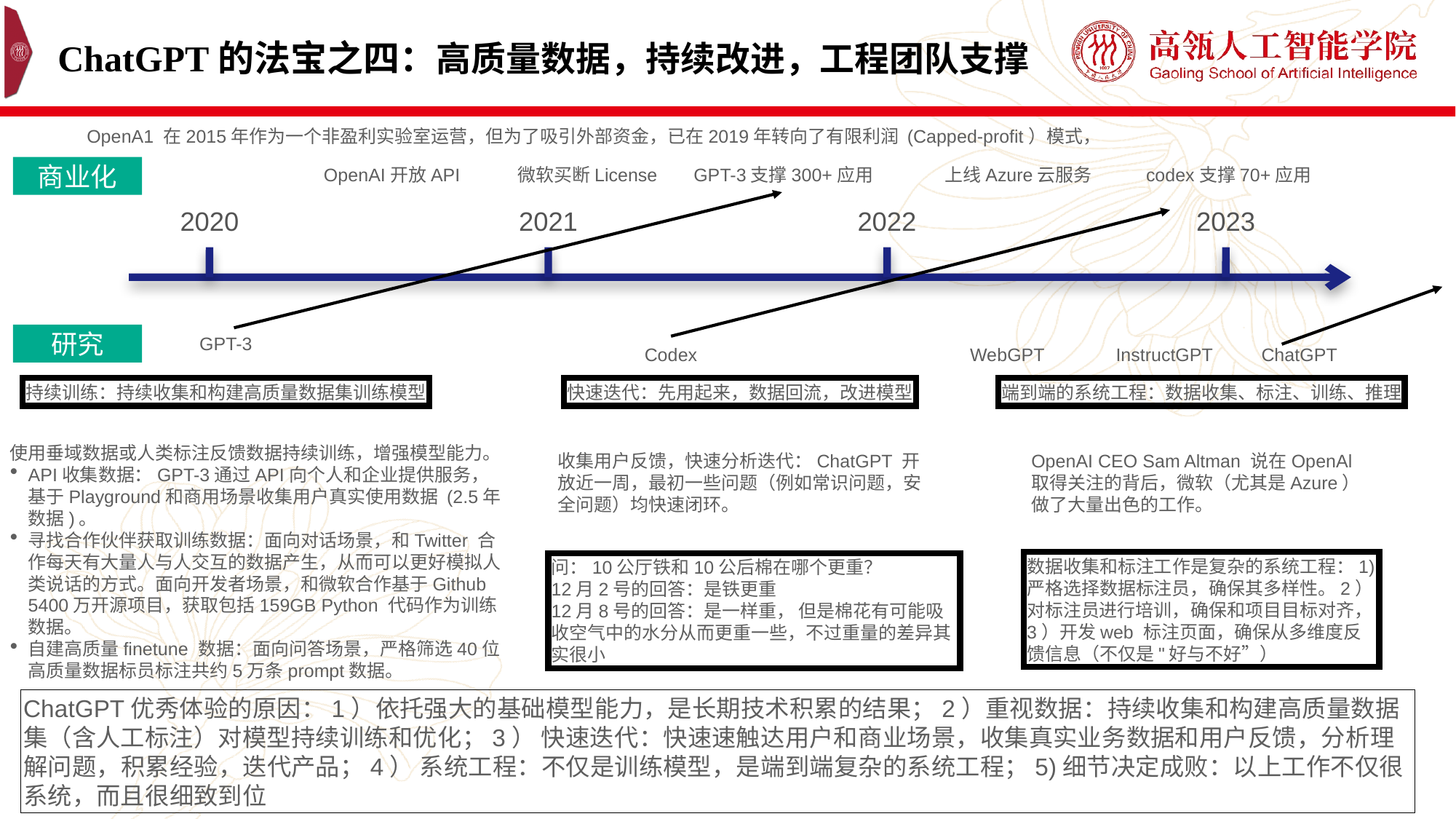

# ChatGPT的法宝之四：高质量数据，持续改进，工程团队支撑
OpenA1 在2015年作为一个非盈利实验室运营，但为了吸引外部资金，已在2019年转向了有限利润 (Capped-profit）模式，
商业化
OpenAI开放API
codex支撑70+应用
微软买断License
GPT-3支撑300+应用
上线Azure云服务

2021
2020
2022
2023

研究
GPT-3
Codex
WebGPT
InstructGPT
ChatGPT
持续训练：持续收集和构建高质量数据集训练模型
快速迭代：先用起来，数据回流，改进模型
端到端的系统工程：数据收集、标注、训练、推理
使用垂域数据或人类标注反馈数据持续训练，增强模型能力。
API收集数据：GPT-3通过API向个人和企业提供服务，基于Playground和商用场景收集用户真实使用数据 (2.5年数据)。
寻找合作伙伴获取训练数据：面向对话场景，和Twitter 合作每天有大量人与人交互的数据产生，从而可以更好模拟人类说话的方式。面向开发者场景，和微软合作基于Github 5400万开源项目，获取包括159GB Python 代码作为训练数据。
自建高质量finetune 数据：面向问答场景，严格筛选40位高质量数据标员标注共约5万条prompt数据。
收集用户反馈，快速分析迭代：ChatGPT 开放近一周，最初一些问题（例如常识问题，安全问题）均快速闭环。
OpenAI CEO Sam Altman 说在OpenAl取得关注的背后，微软（尤其是Azure）做了大量出色的工作。
数据收集和标注工作是复杂的系统工程：1)严格选择数据标注员，确保其多样性。2）对标注员进行培训，确保和项目目标对齐，3）开发web 标注页面，确保从多维度反馈信息（不仅是"好与不好”）
问：10公厅铁和10公后棉在哪个更重？
12月2号的回答：是铁更重
12月8号的回答：是一样重， 但是棉花有可能吸收空气中的水分从而更重一些，不过重量的差异其实很小
ChatGPT优秀体验的原因：1）依托强大的基础模型能力，是长期技术积累的结果；2）重视数据：持续收集和构建高质量数据集（含人工标注）对模型持续训练和优化；3） 快速迭代：快速速触达用户和商业场景，收集真实业务数据和用户反馈，分析理解问题，积累经验，迭代产品；4） 系统工程：不仅是训练模型，是端到端复杂的系统工程；5)细节决定成败：以上工作不仅很系统，而且很细致到位